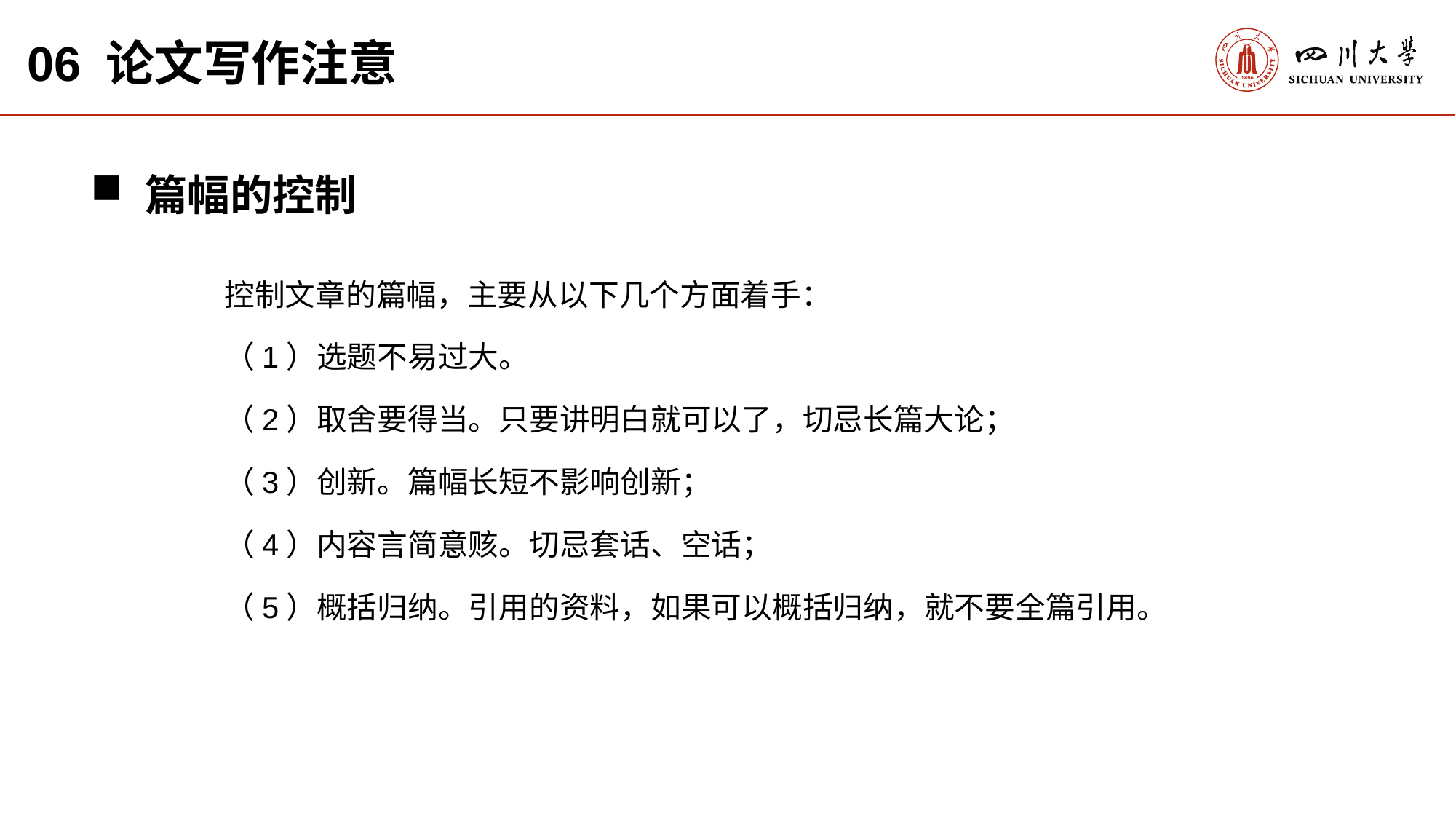

06 论文写作注意
篇幅的控制
控制文章的篇幅，主要从以下几个方面着手：
（1）选题不易过大。
（2）取舍要得当。只要讲明白就可以了，切忌长篇大论；
（3）创新。篇幅长短不影响创新；
（4）内容言简意赅。切忌套话、空话；
（5）概括归纳。引用的资料，如果可以概括归纳，就不要全篇引用。